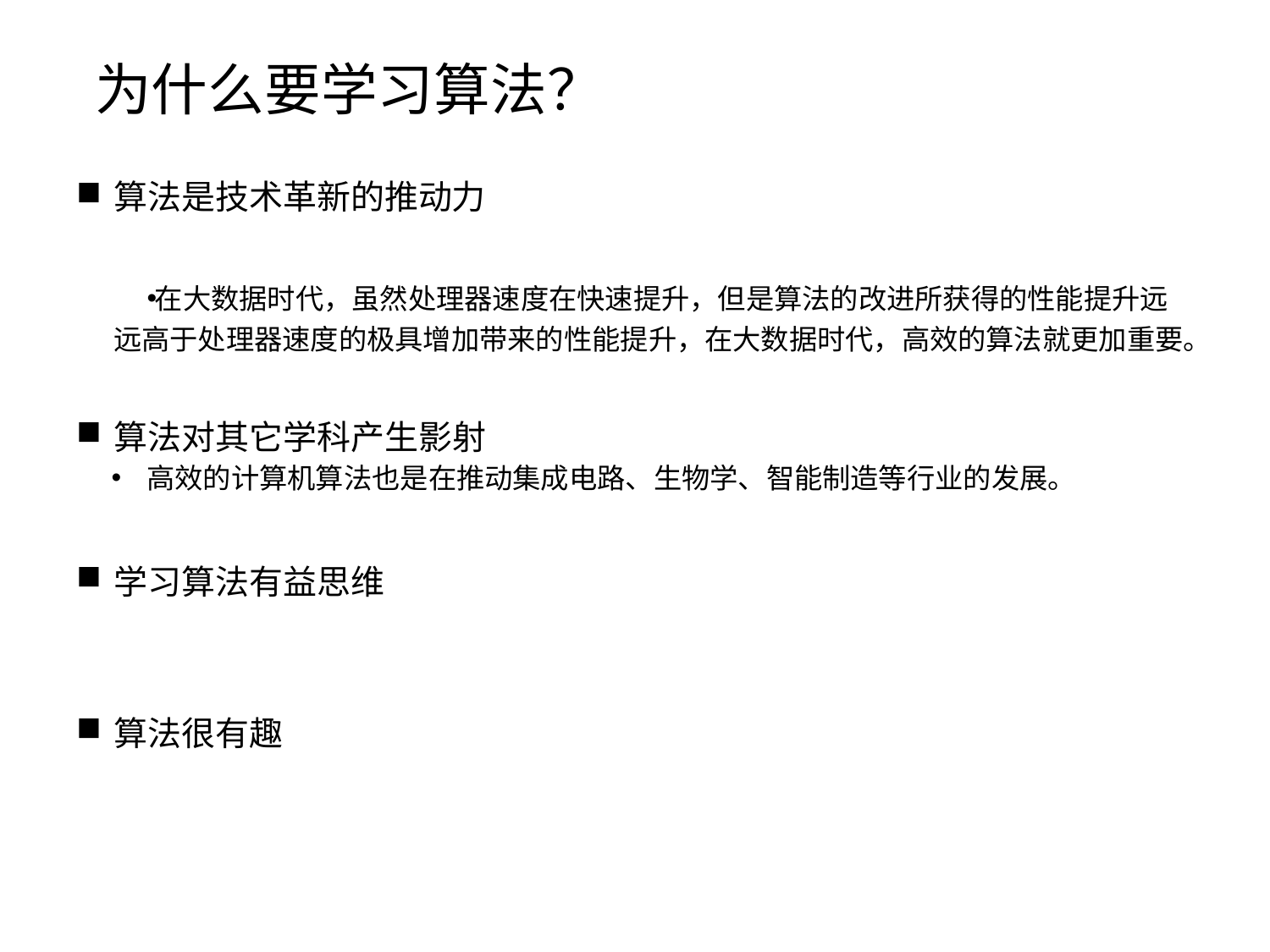

# 为什么要学习算法？
算法是技术革新的推动力

在大数据时代，虽然处理器速度在快速提升，但是算法的改进所获得的性能提升远远高于处理器速度的极具增加带来的性能提升，在大数据时代，高效的算法就更加重要。

算法对其它学科产生影射
高效的计算机算法也是在推动集成电路、生物学、智能制造等行业的发展。

学习算法有益思维

算法很有趣